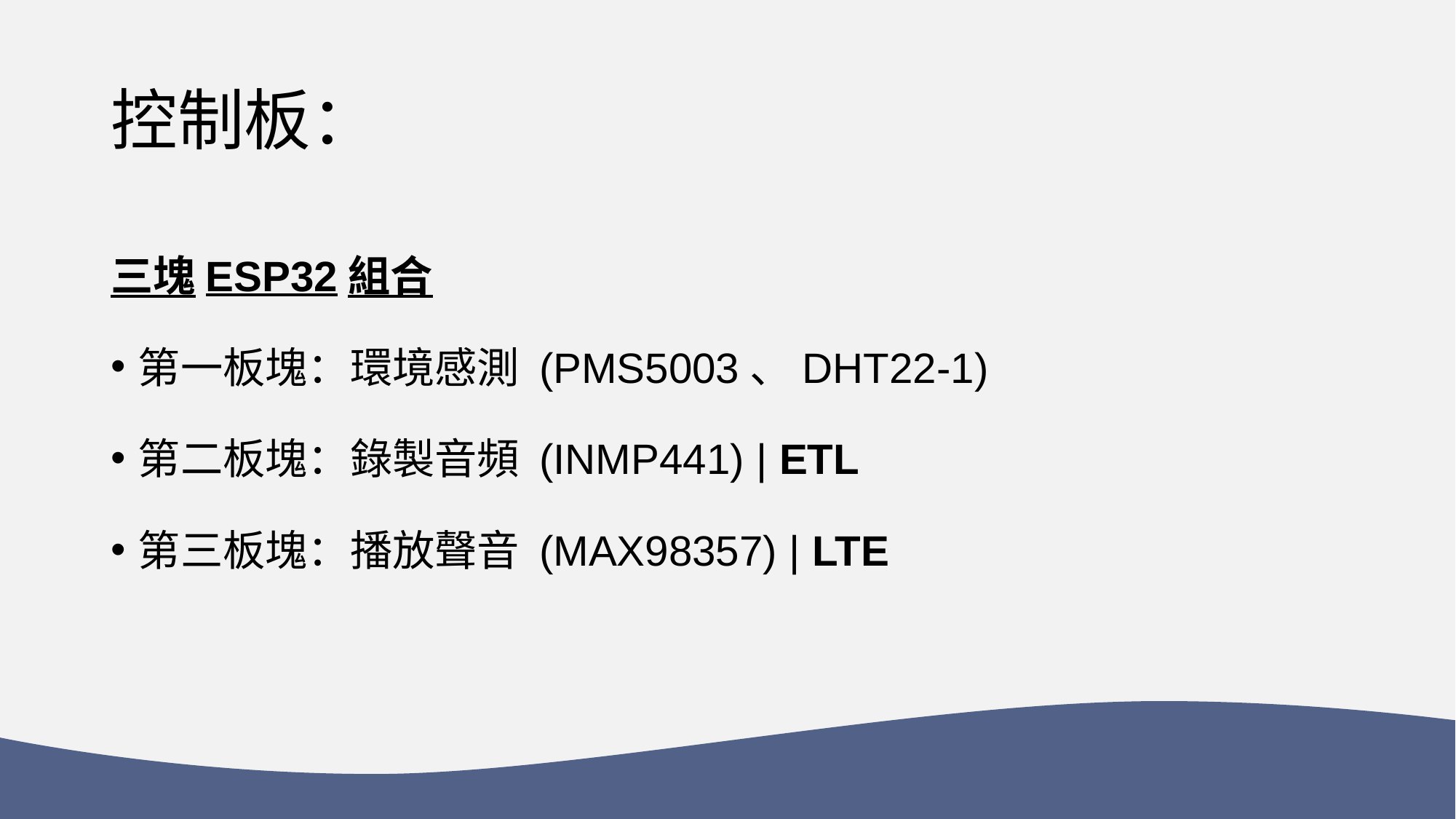

# 控制板：
三塊ESP32組合
第一板塊：環境感測 (PMS5003、DHT22-1)
第二板塊：錄製音頻 (INMP441) | ETL
第三板塊：播放聲音 (MAX98357) | LTE